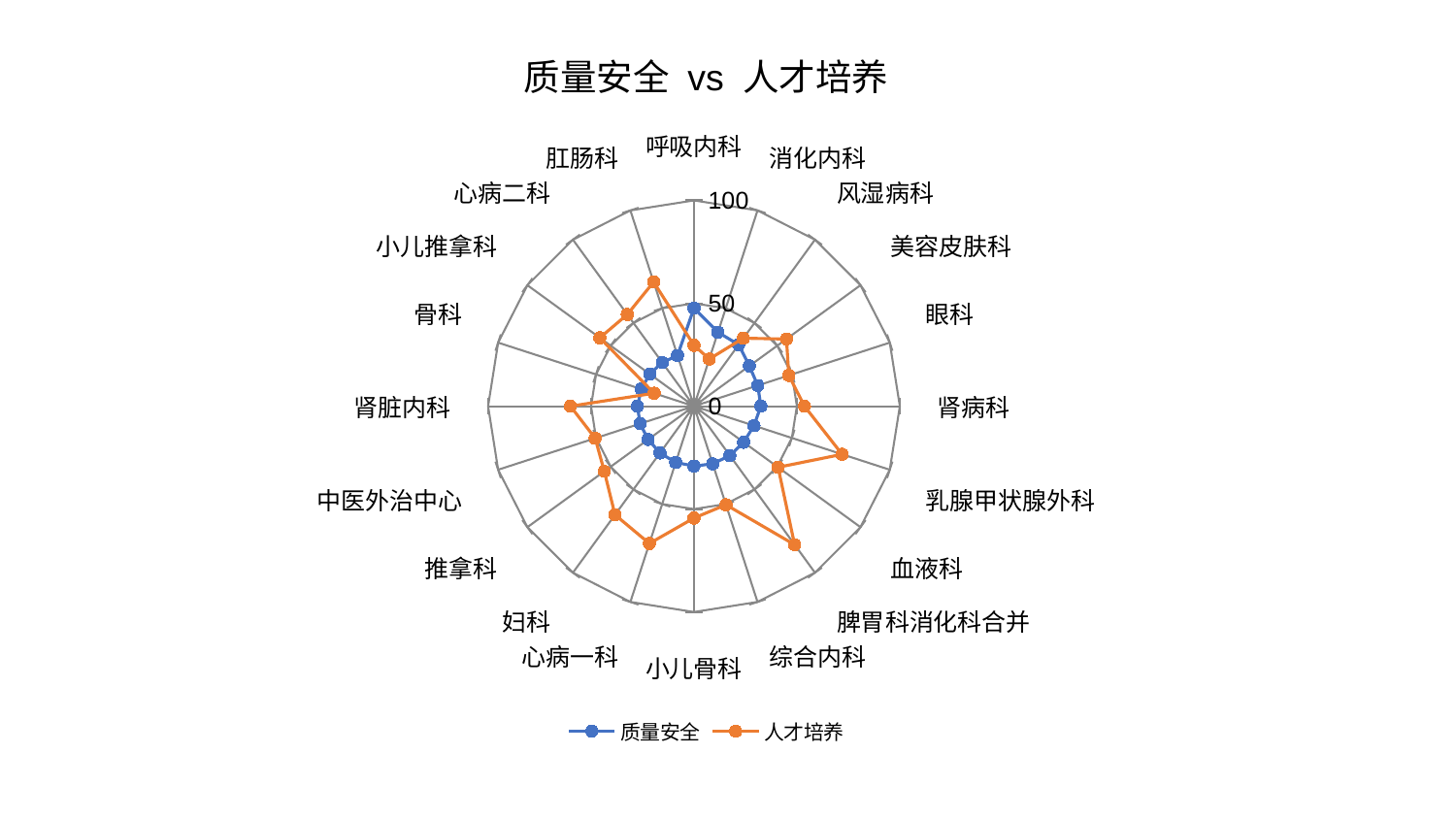

### Chart: 质量安全 vs 人才培养

| Category | 质量安全 | 人才培养 |
|---|---|---|
| 呼吸内科 | 47.685253099650005 | 29.57781385355746 |
| 消化内科 | 37.776463241683 | 24.11373725660953 |
| 风湿病科 | 36.953960769331104 | 40.8186518091053 |
| 美容皮肤科 | 33.272623017705726 | 55.553874082807134 |
| 眼科 | 32.597019377418356 | 48.46060415194131 |
| 肾病科 | 32.496925151285176 | 53.68162225324706 |
| 乳腺甲状腺外科 | 30.6592427517545 | 75.69733965301866 |
| 血液科 | 29.841721850117633 | 50.53608926725807 |
| 脾胃科消化科合并 | 29.668023213286357 | 83.17424554710172 |
| 综合内科 | 29.458159662506063 | 50.34906658116325 |
| 小儿骨科 | 29.096359958403497 | 54.35806079286399 |
| 心病一科 | 28.741537380586497 | 70.15384974633714 |
| 妇科 | 28.11087719303031 | 65.24217055670607 |
| 推拿科 | 27.517179132232943 | 53.84732495399975 |
| 中医外治中心 | 27.51620678221337 | 50.452607324104314 |
| 肾脏内科 | 27.453297599002084 | 59.98420651306092 |
| 骨科 | 26.845404356322465 | 20.357844318748864 |
| 小儿推拿科 | 26.602594222074245 | 56.50830664539826 |
| 心病二科 | 26.21961224485911 | 55.09040465720156 |
| 肛肠科 | 25.92079589459813 | 63.4426645817195 |
12